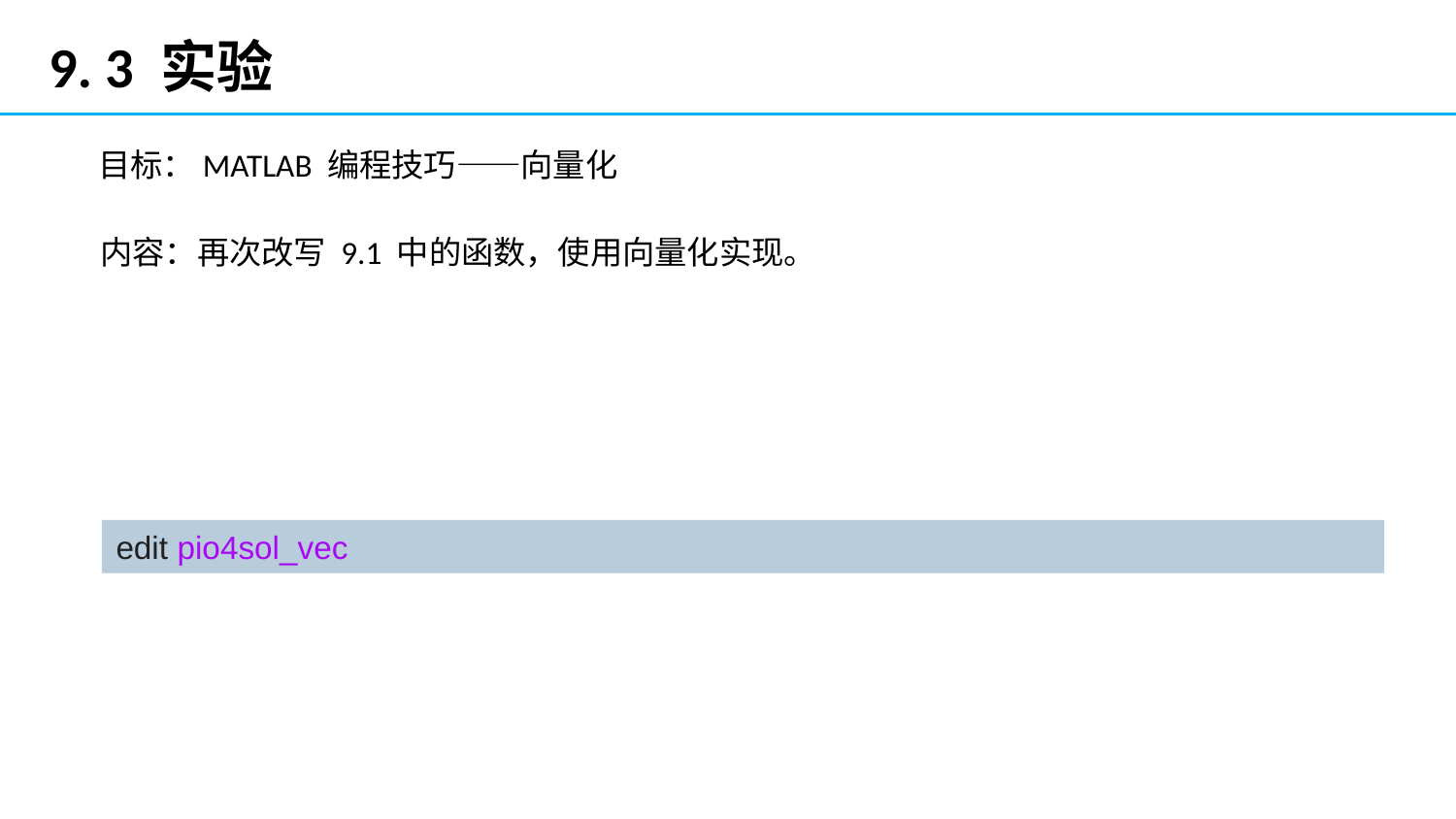

# 9. 3 实验
目标：MATLAB 编程技巧——向量化
内容：再次改写 9.1 中的函数，使用向量化实现。
edit pio4sol_vec